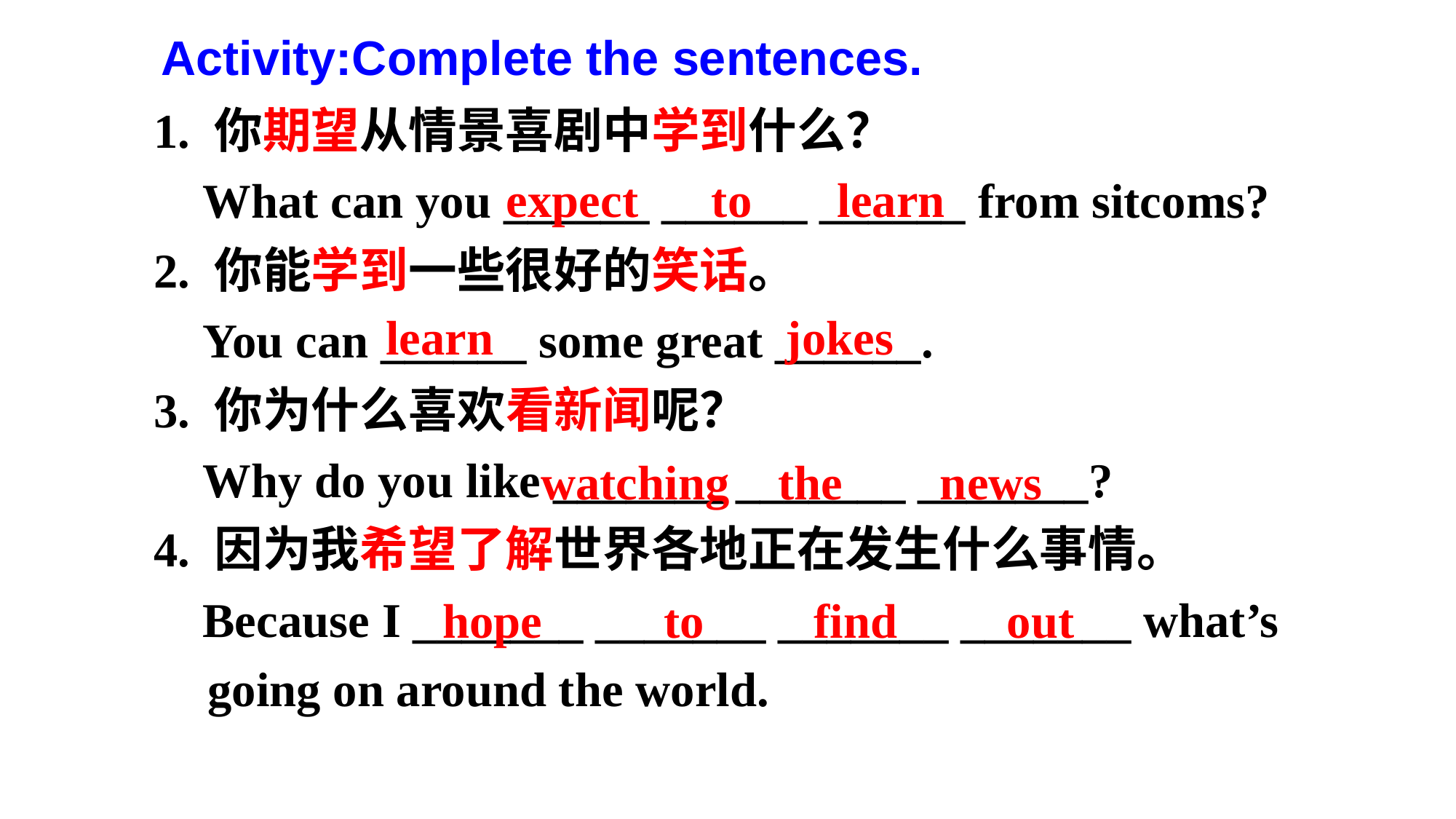

Activity:Complete the sentences.
1. 你期望从情景喜剧中学到什么？
    What can you ______ ______ ______ from sitcoms?
2. 你能学到一些很好的笑话。
    You can ______ some great ______.
3. 你为什么喜欢看新闻呢？
    Why do you like _______ _______ _______?
4. 因为我希望了解世界各地正在发生什么事情。
    Because I _______ _______ _______ _______ what’s going on around the world.
expect      to       learn
learn                        jokes
watching    the        news
hope          to         find         out